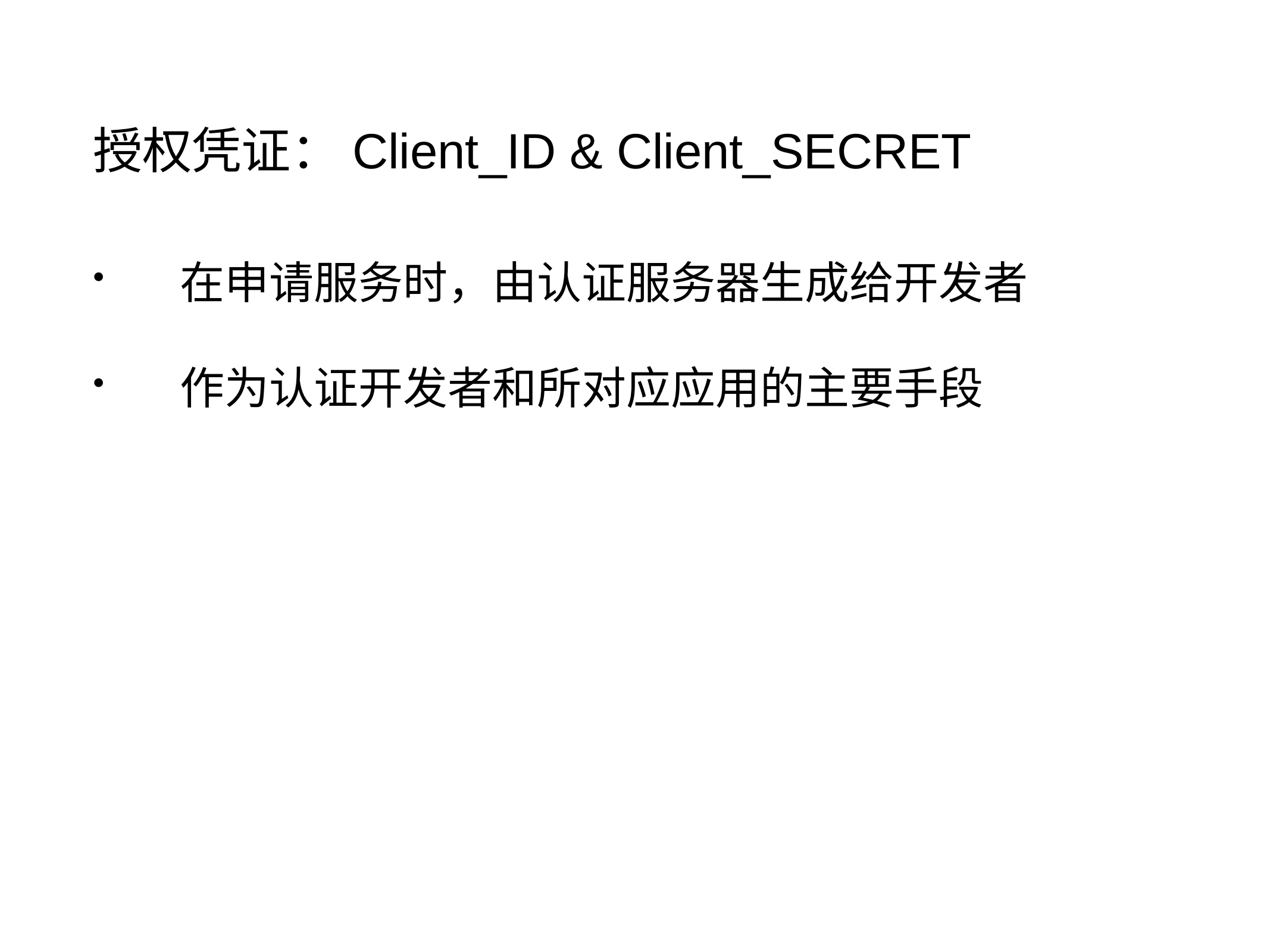

# 授权凭证：Client_ID & Client_SECRET
在申请服务时，由认证服务器生成给开发者
作为认证开发者和所对应应用的主要手段